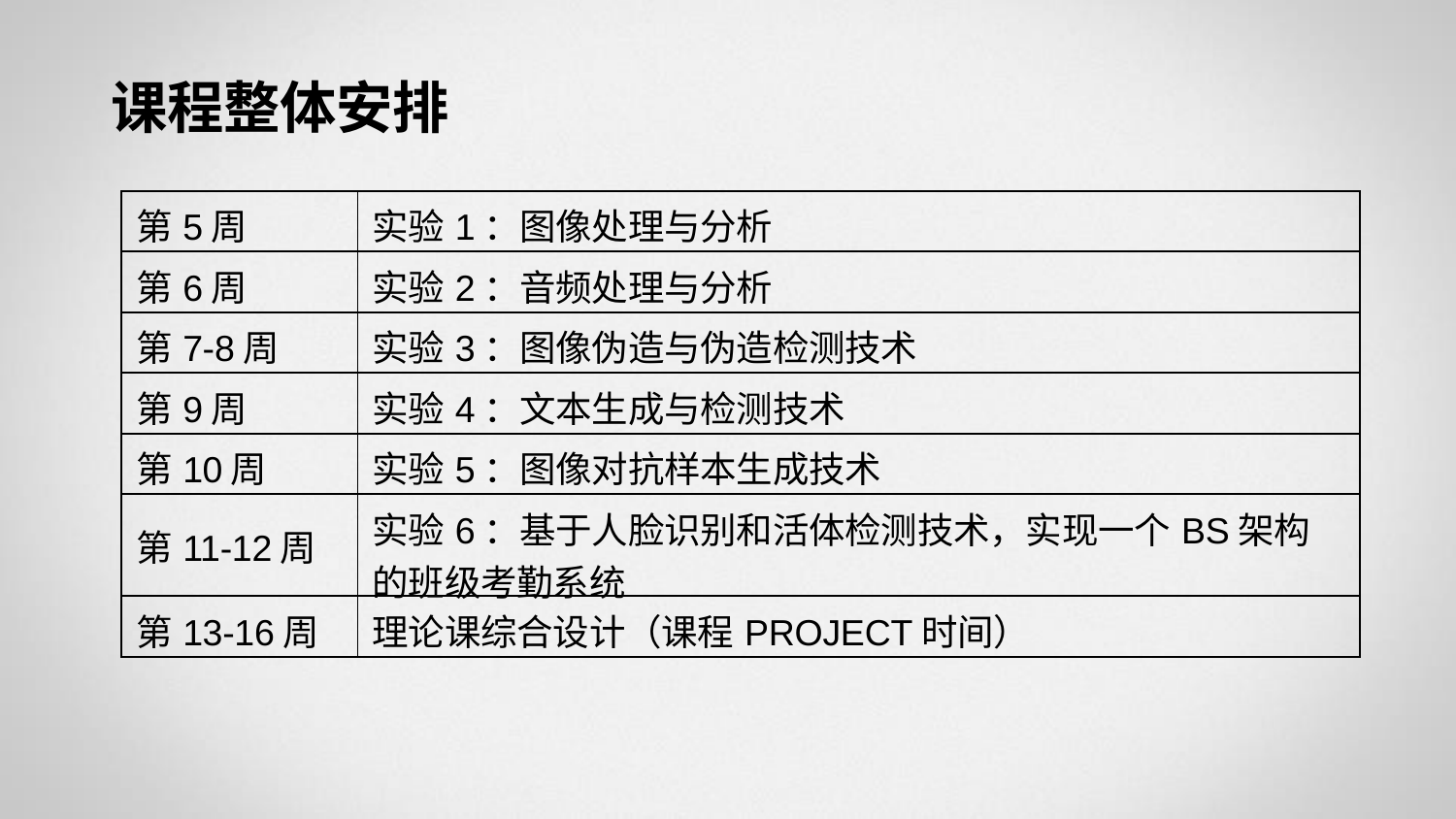

# 课程整体安排
| 第5周 | 实验1：图像处理与分析 |
| --- | --- |
| 第6周 | 实验2：音频处理与分析 |
| 第7-8周 | 实验3：图像伪造与伪造检测技术 |
| 第9周 | 实验4：文本生成与检测技术 |
| 第10周 | 实验5：图像对抗样本生成技术 |
| 第11-12周 | 实验6：基于人脸识别和活体检测技术，实现一个BS架构的班级考勤系统 |
| 第13-16周 | 理论课综合设计（课程PROJECT时间） |